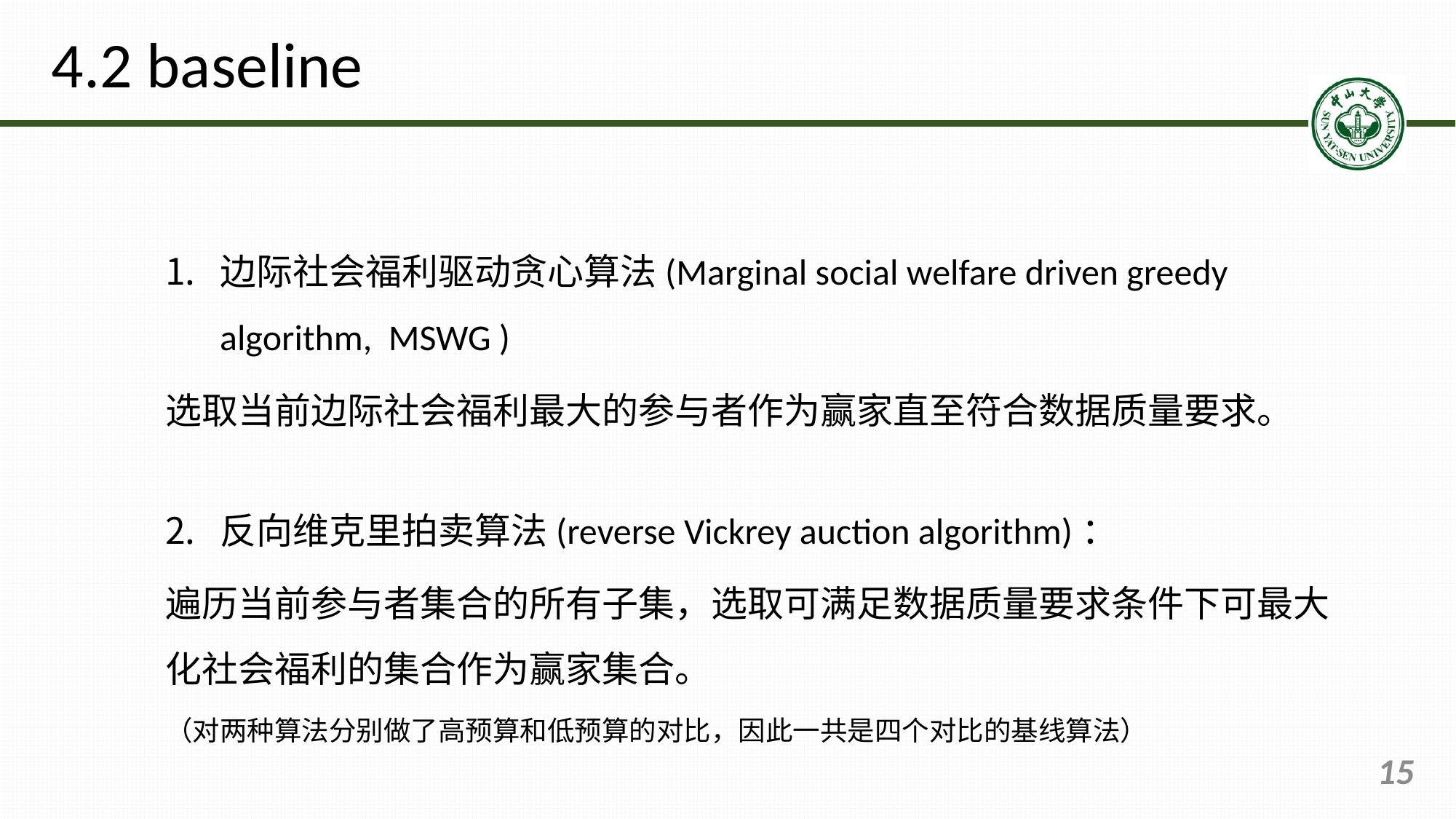

# 4.2 baseline

边际社会福利驱动贪心算法(Marginal social welfare driven greedy algorithm,  MSWG )
选取当前边际社会福利最大的参与者作为赢家直至符合数据质量要求。

反向维克里拍卖算法(reverse Vickrey auction algorithm)：
遍历当前参与者集合的所有子集，选取可满足数据质量要求条件下可最大化社会福利的集合作为赢家集合。
（对两种算法分别做了高预算和低预算的对比，因此一共是四个对比的基线算法）

15